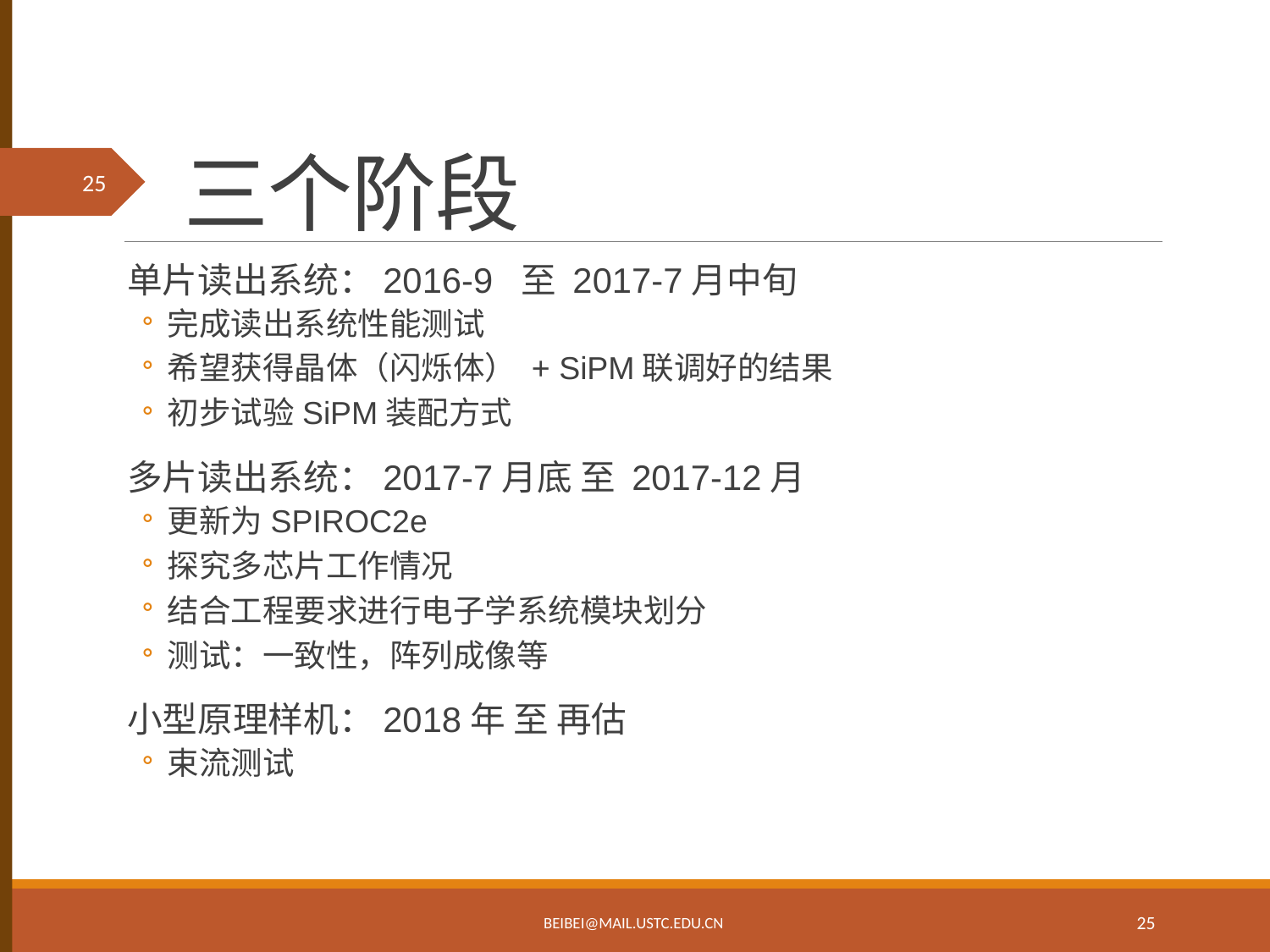

# 三个阶段
单片读出系统：2016-9  至 2017-7月中旬
完成读出系统性能测试
希望获得晶体（闪烁体） + SiPM联调好的结果
初步试验SiPM装配方式
多片读出系统：2017-7月底 至 2017-12月
更新为SPIROC2e
探究多芯片工作情况
结合工程要求进行电子学系统模块划分
测试：一致性，阵列成像等
小型原理样机：2018年 至 再估
束流测试
BEIBEI@MAIL.USTC.EDU.CN
25